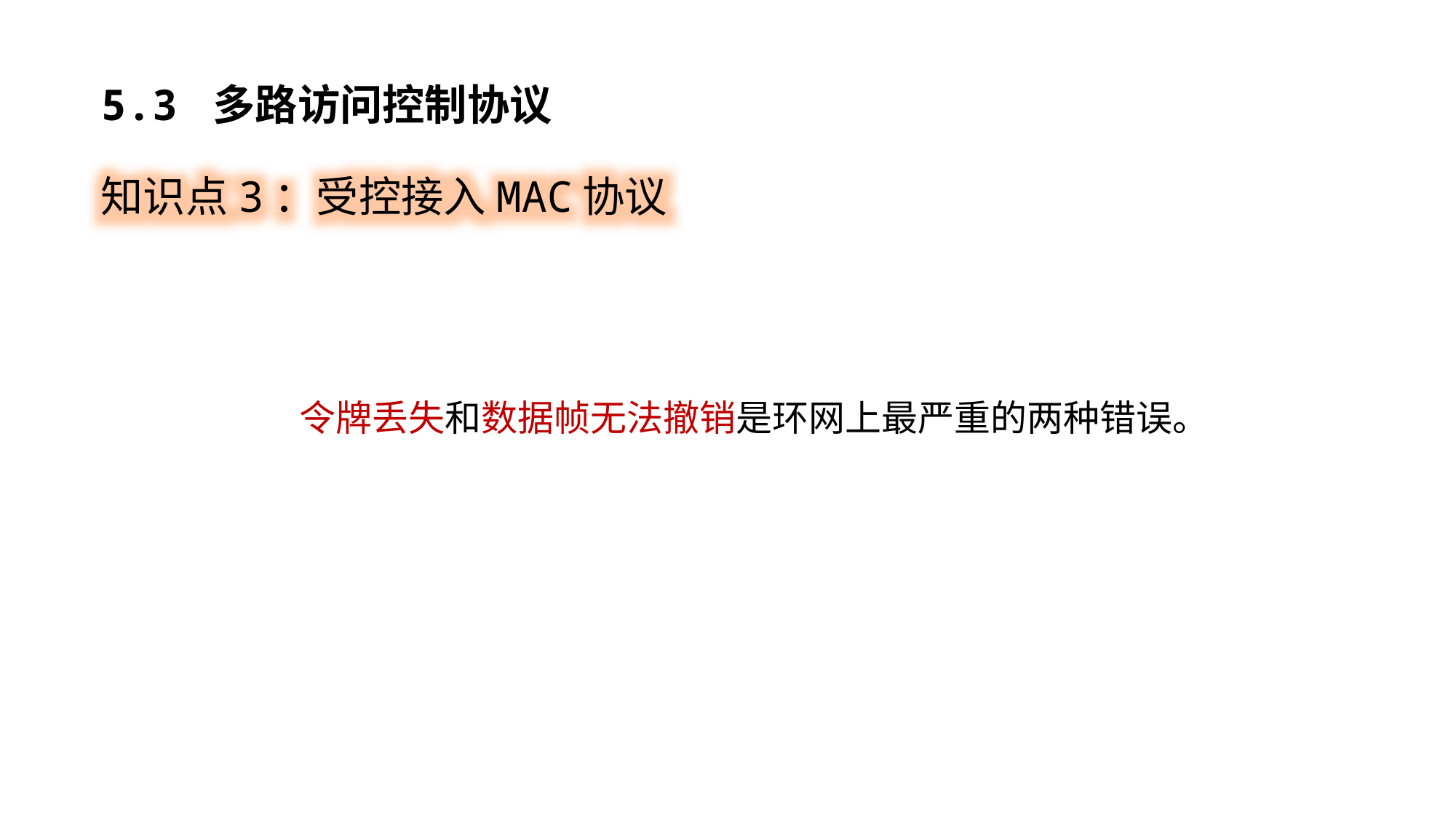

5.3 多路访问控制协议
知识点3：受控接入MAC协议
令牌丢失和数据帧无法撤销是环网上最严重的两种错误。